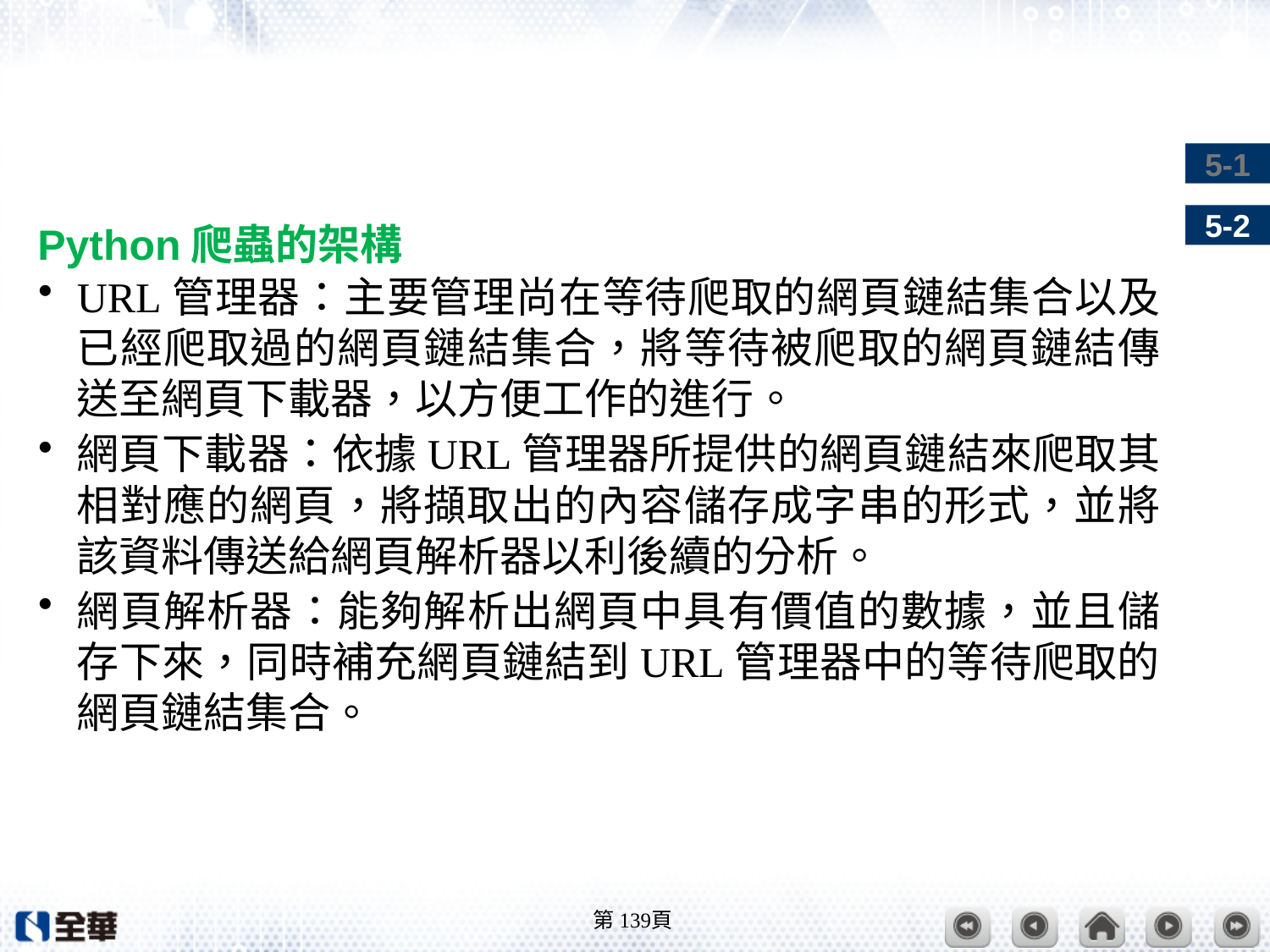

#
Python爬蟲的架構
URL管理器：主要管理尚在等待爬取的網頁鏈結集合以及已經爬取過的網頁鏈結集合，將等待被爬取的網頁鏈結傳送至網頁下載器，以方便工作的進行。
網頁下載器：依據URL管理器所提供的網頁鏈結來爬取其相對應的網頁，將擷取出的內容儲存成字串的形式，並將該資料傳送給網頁解析器以利後續的分析。
網頁解析器：能夠解析出網頁中具有價值的數據，並且儲存下來，同時補充網頁鏈結到URL管理器中的等待爬取的網頁鏈結集合。